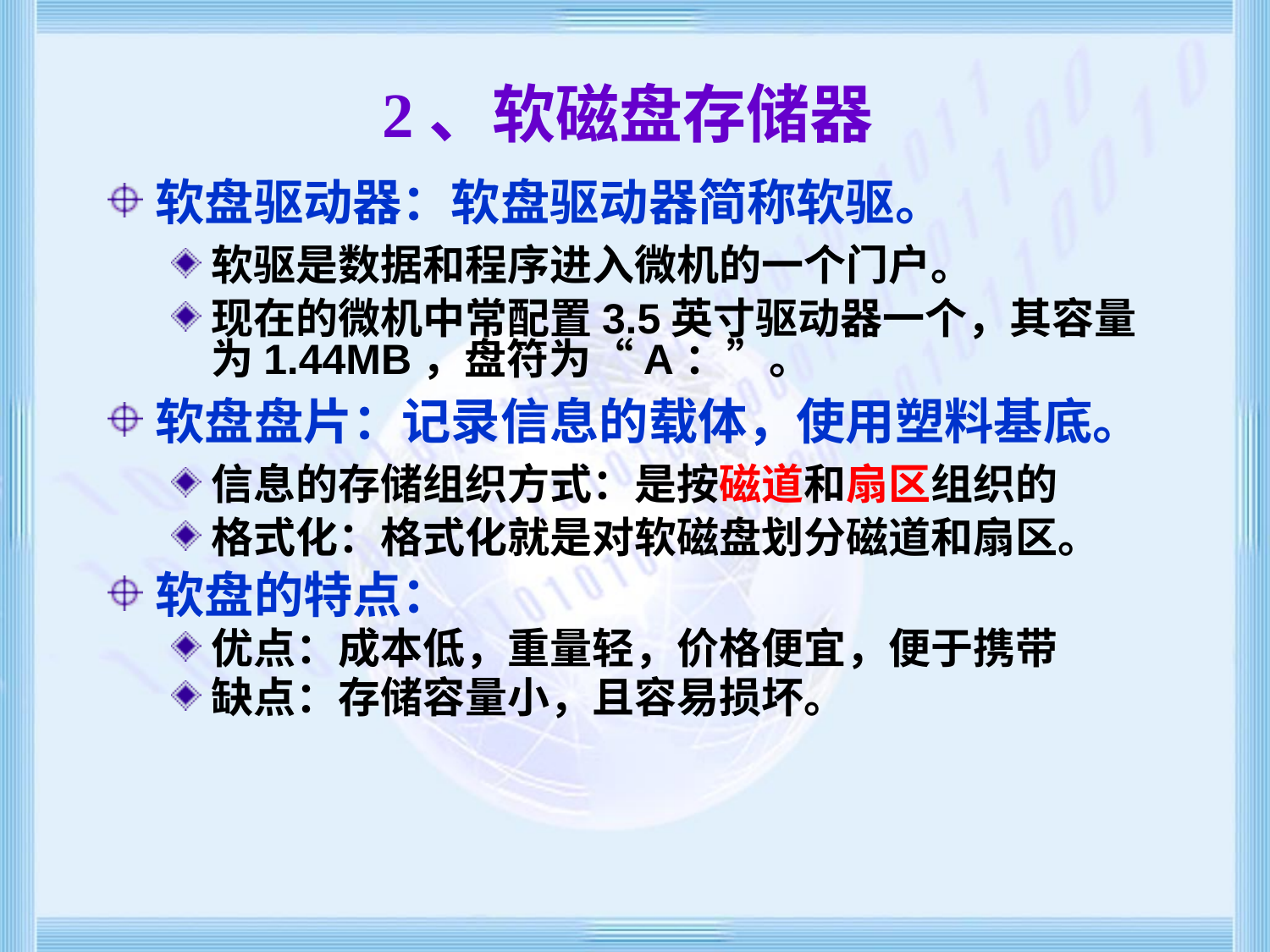

# 2、软磁盘存储器
软盘驱动器：软盘驱动器简称软驱。
软驱是数据和程序进入微机的一个门户。
现在的微机中常配置3.5英寸驱动器一个，其容量为1.44MB，盘符为“A：”。
软盘盘片：记录信息的载体，使用塑料基底。
信息的存储组织方式：是按磁道和扇区组织的
格式化：格式化就是对软磁盘划分磁道和扇区。
软盘的特点：
优点：成本低，重量轻，价格便宜，便于携带
缺点：存储容量小，且容易损坏。
34